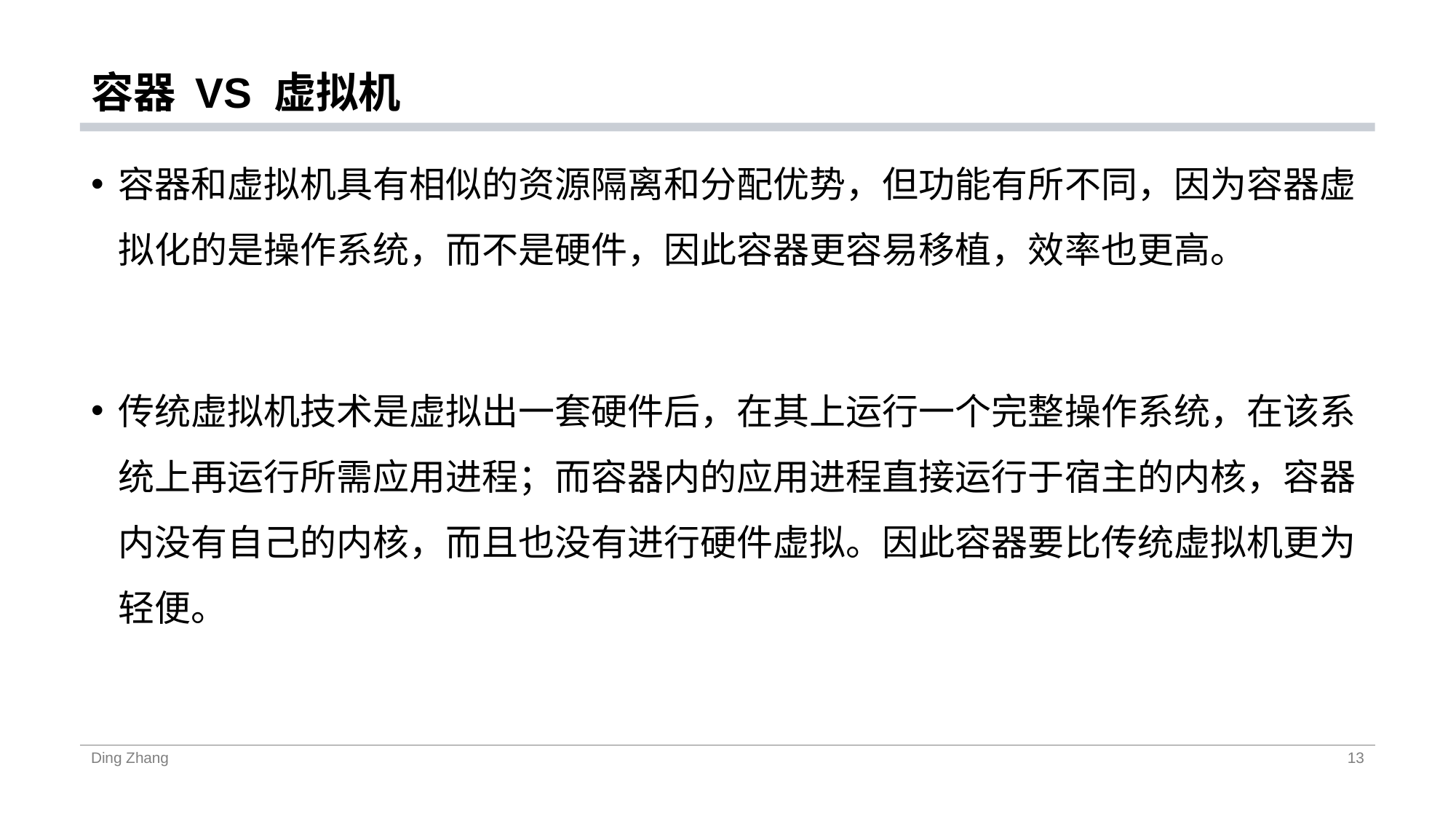

# 容器 VS 虚拟机
容器和虚拟机具有相似的资源隔离和分配优势，但功能有所不同，因为容器虚拟化的是操作系统，而不是硬件，因此容器更容易移植，效率也更高。

传统虚拟机技术是虚拟出一套硬件后，在其上运行一个完整操作系统，在该系统上再运行所需应用进程；而容器内的应用进程直接运行于宿主的内核，容器内没有自己的内核，而且也没有进行硬件虚拟。因此容器要比传统虚拟机更为轻便。
Ding Zhang
13